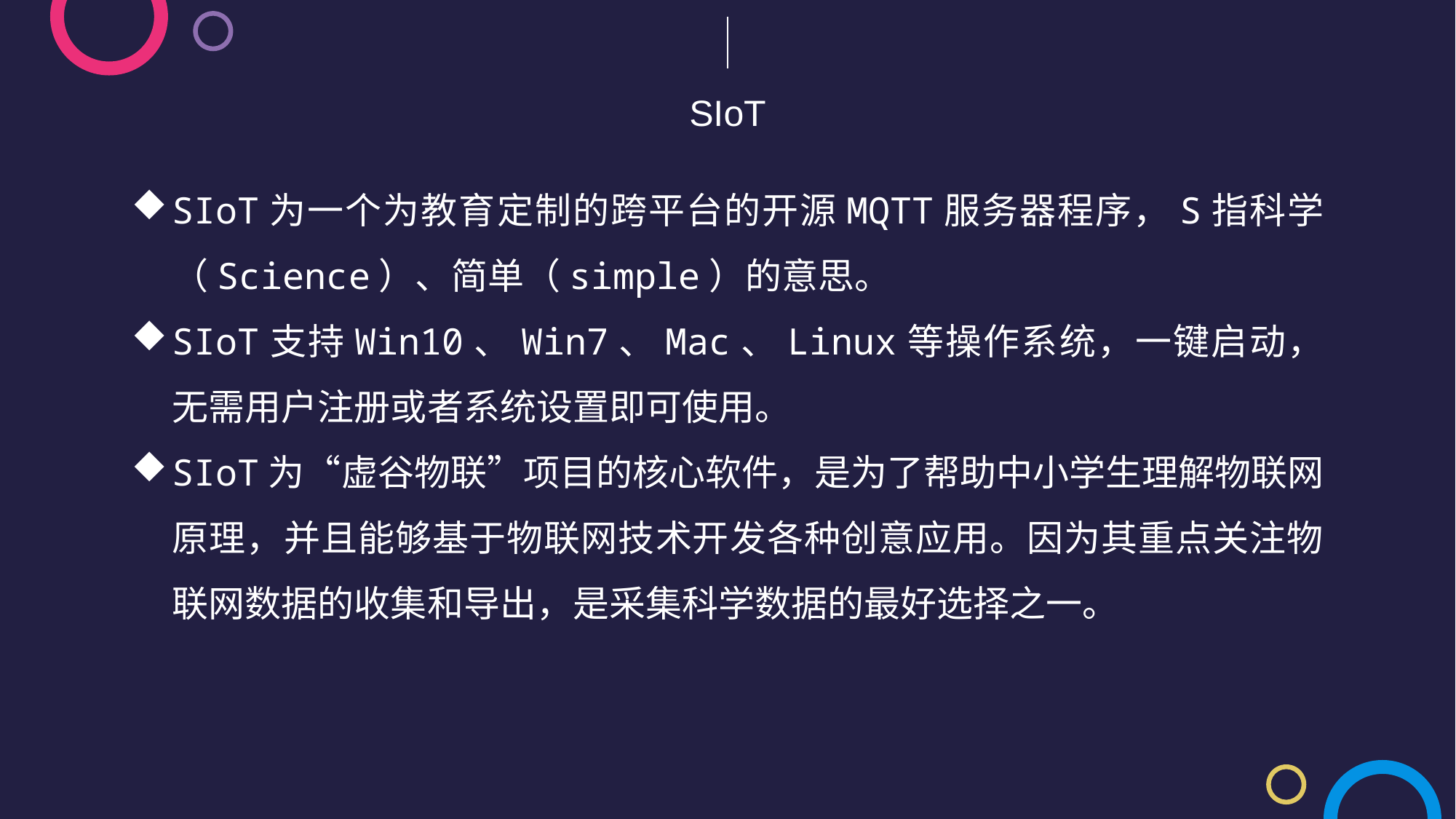

SIoT
SIoT为一个为教育定制的跨平台的开源MQTT服务器程序，S指科学（Science）、简单（simple）的意思。
SIoT支持Win10、Win7、Mac、Linux等操作系统，一键启动，无需用户注册或者系统设置即可使用。
SIoT为“虚谷物联”项目的核心软件，是为了帮助中小学生理解物联网原理，并且能够基于物联网技术开发各种创意应用。因为其重点关注物联网数据的收集和导出，是采集科学数据的最好选择之一。